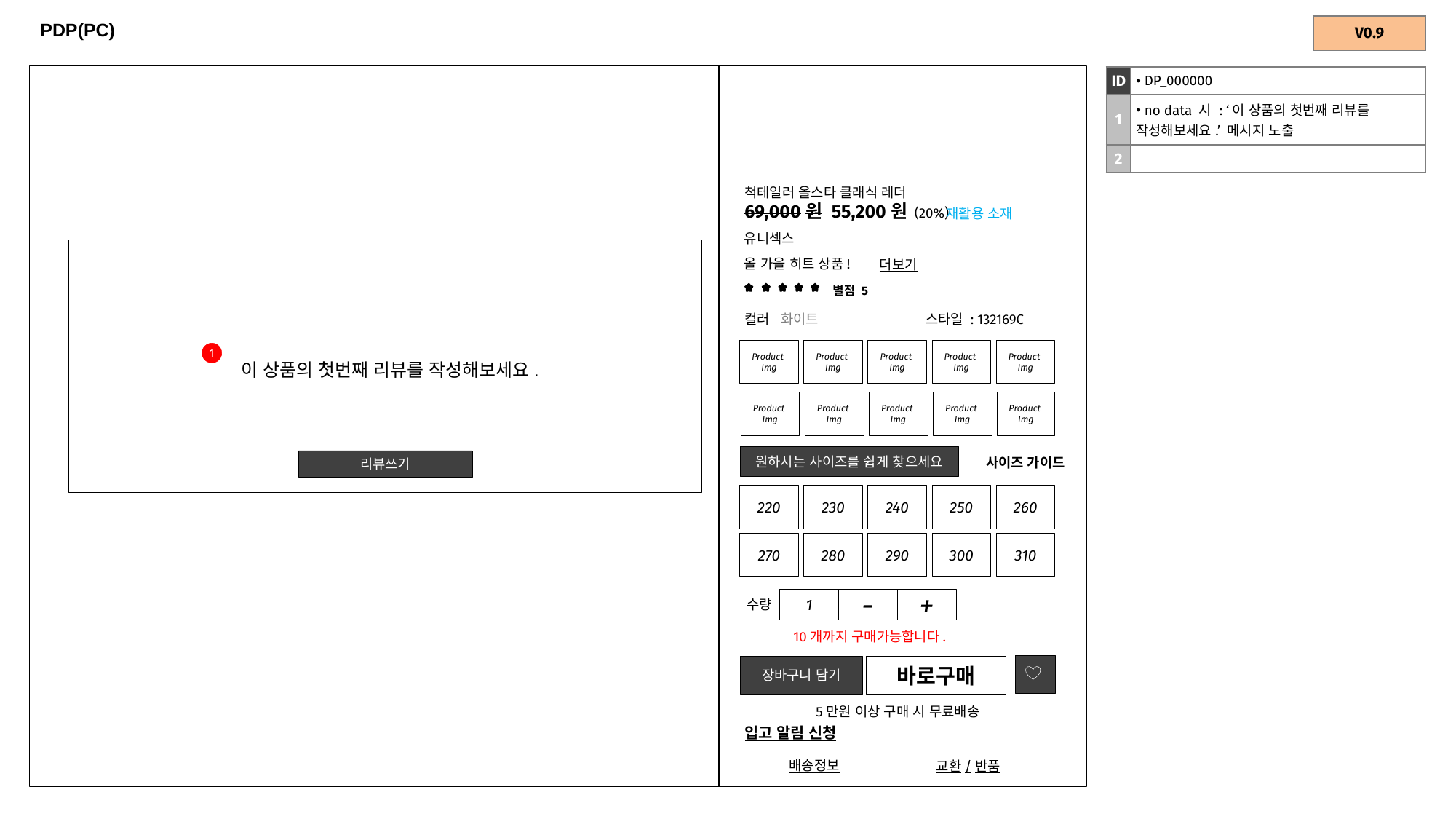

# PDP(PC)

| V0.9 |
| --- |

| ID | DP\_000000 |
| --- | --- |
| 1 | no data 시 : ‘이 상품의 첫번째 리뷰를 작성해보세요.’ 메시지 노출 |
| 2 |  |
 X
척테일러 올스타 클래식 레더
69,000원 55,200원 (20%)
재활용 소재

유니섹스

올 가을 히트 상품!
더보기
별점 5

컬러   화이트                            스타일 : 132169C
Product
Img
Product
Img
Product
Img
Product
Img
Product
Img
1
이 상품의 첫번째 리뷰를 작성해보세요.
Product
Img
Product
Img
Product
Img
Product
Img
Product
Img
원하시는 사이즈를 쉽게 찾으세요
사이즈 가이드
리뷰쓰기
220
230
240
250
260
270
280
290
300
310
 수량
1
-
+
10개까지 구매가능합니다.

장바구니 담기
바로구매

5만원 이상 구매 시 무료배송
입고 알림 신청
배송정보
교환/반품